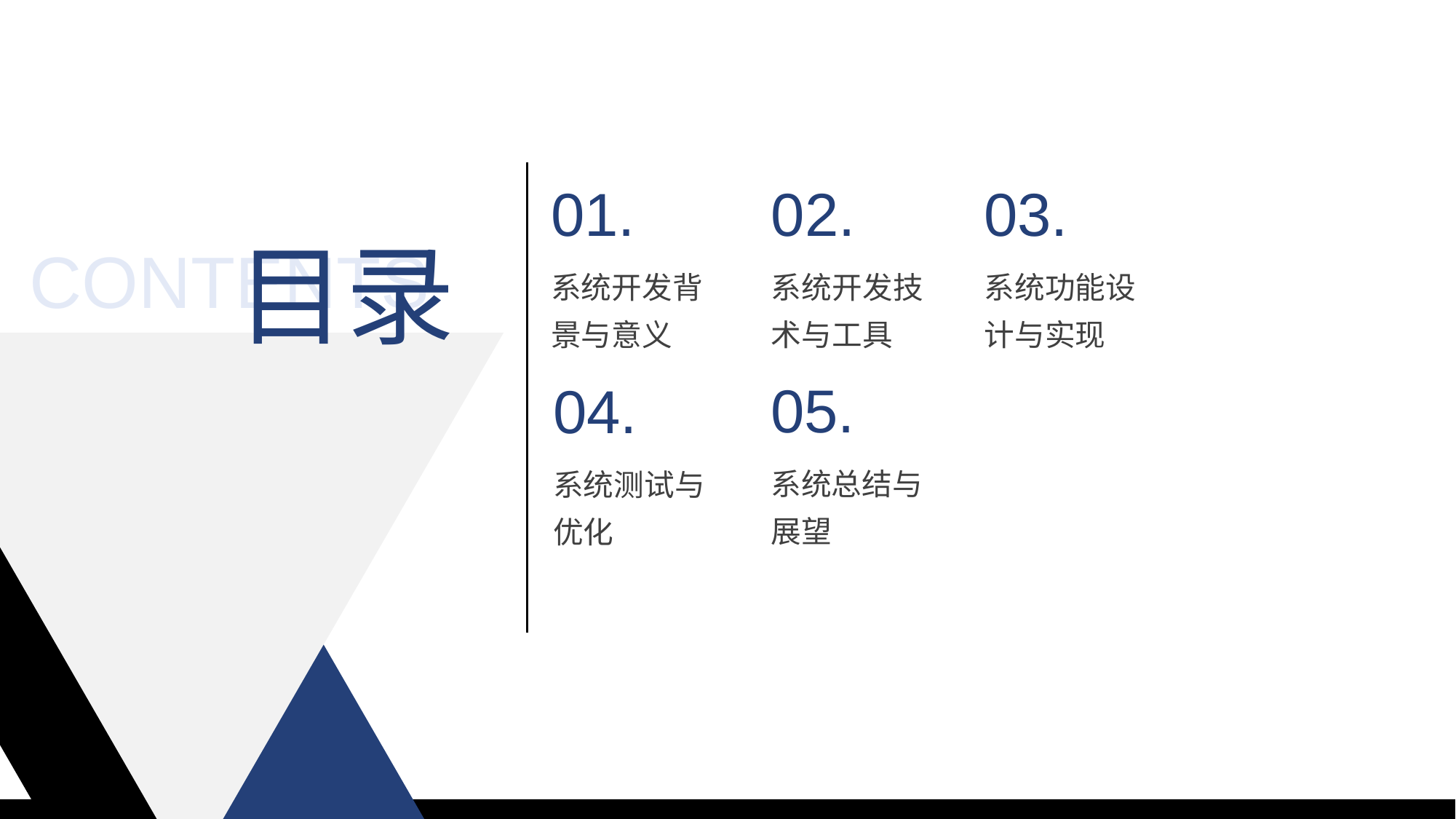

01.
02.
03.
CONTENTS
目录
系统开发背景与意义
系统开发技术与工具
系统功能设计与实现

05.
04.
系统总结与展望
系统测试与优化